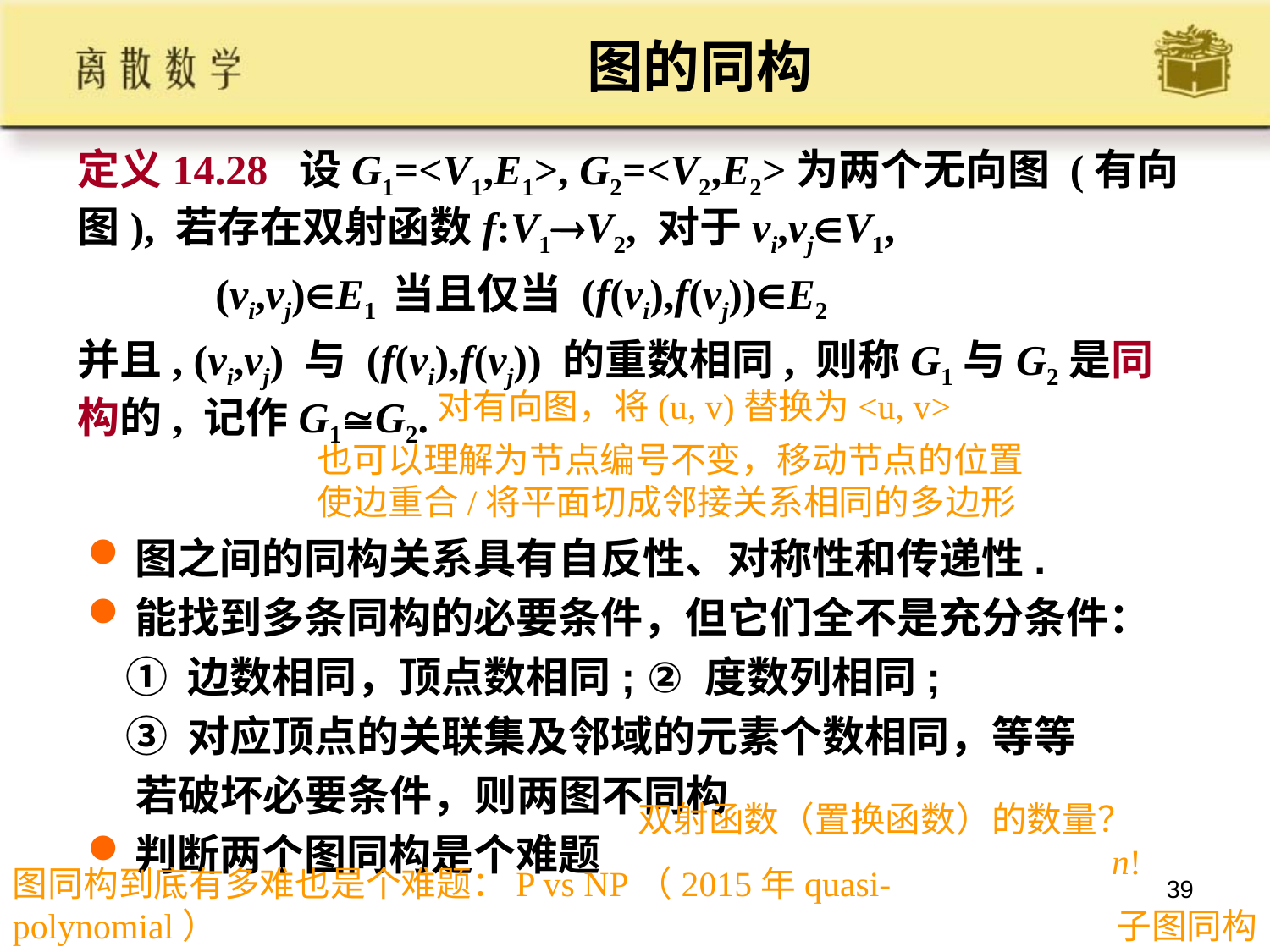

# 图的同构
定义14.28  设G1=<V1,E1>, G2=<V2,E2>为两个无向图 (有向图), 若存在双射函数f:V1→V2, 对于vi,vj∈V1,
             (vi,vj)∈E1 当且仅当 (f(vi),f(vj))∈E2
并且, (vi,vj) 与 (f(vi),f(vj)) 的重数相同, 则称G1与G2是同构的, 记作G1≅G2.
对有向图，将(u, v)替换为<u, v>
也可以理解为节点编号不变，移动节点的位置使边重合/将平面切成邻接关系相同的多边形
图之间的同构关系具有自反性、对称性和传递性.
能找到多条同构的必要条件，但它们全不是充分条件：
    ① 边数相同，顶点数相同; ② 度数列相同;
    ③ 对应顶点的关联集及邻域的元素个数相同，等等
    若破坏必要条件，则两图不同构
判断两个图同构是个难题

双射函数（置换函数）的数量？n!
39
图同构到底有多难也是个难题：P vs NP（2015年quasi-polynomial）
子图同构